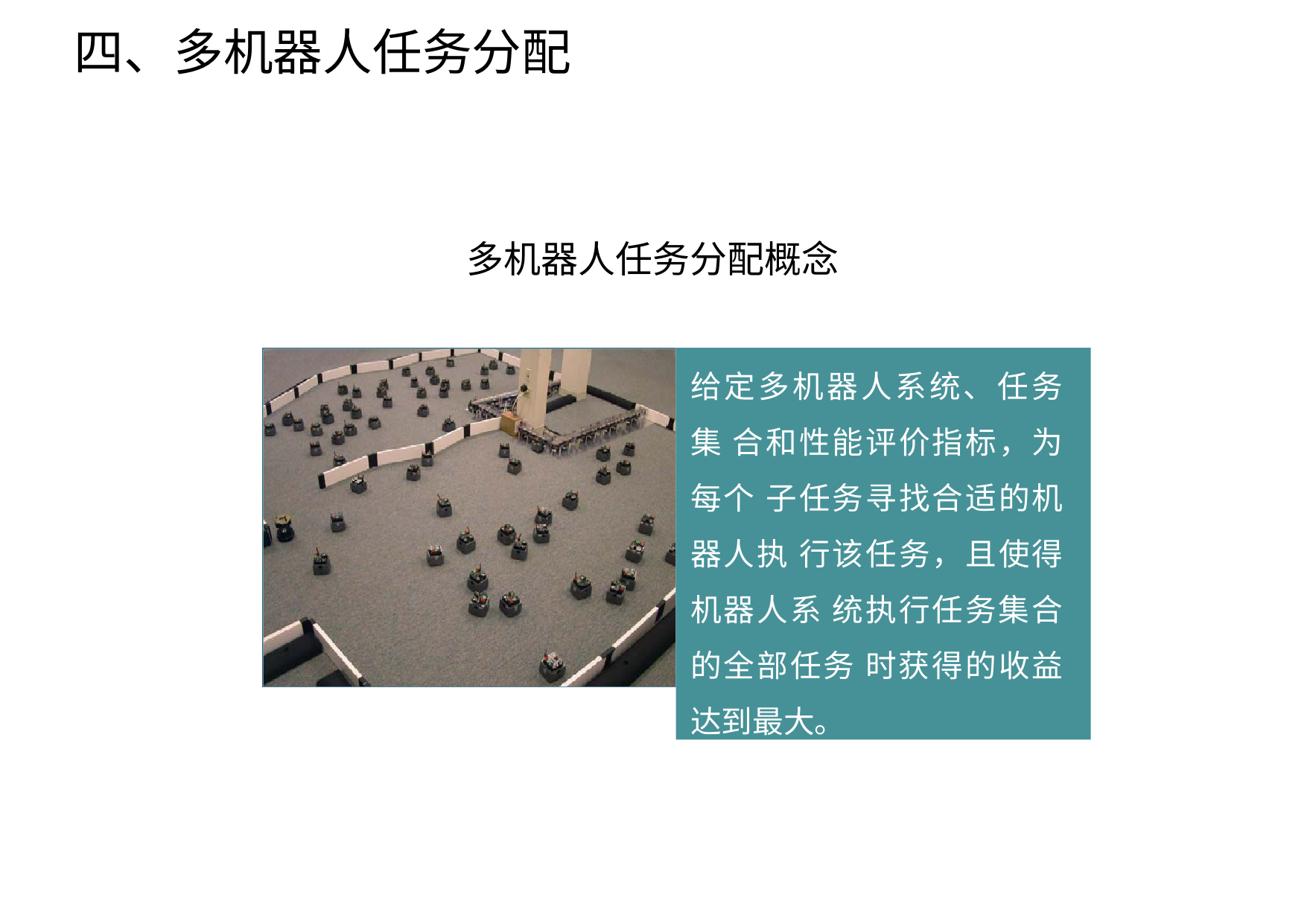

四、多机器人任务分配
多机器人任务分配概念

给定多机器人系统、任务集 合和性能评价指标，为每个 子任务寻找合适的机器人执 行该任务，且使得机器人系 统执行任务集合的全部任务 时获得的收益达到最大。